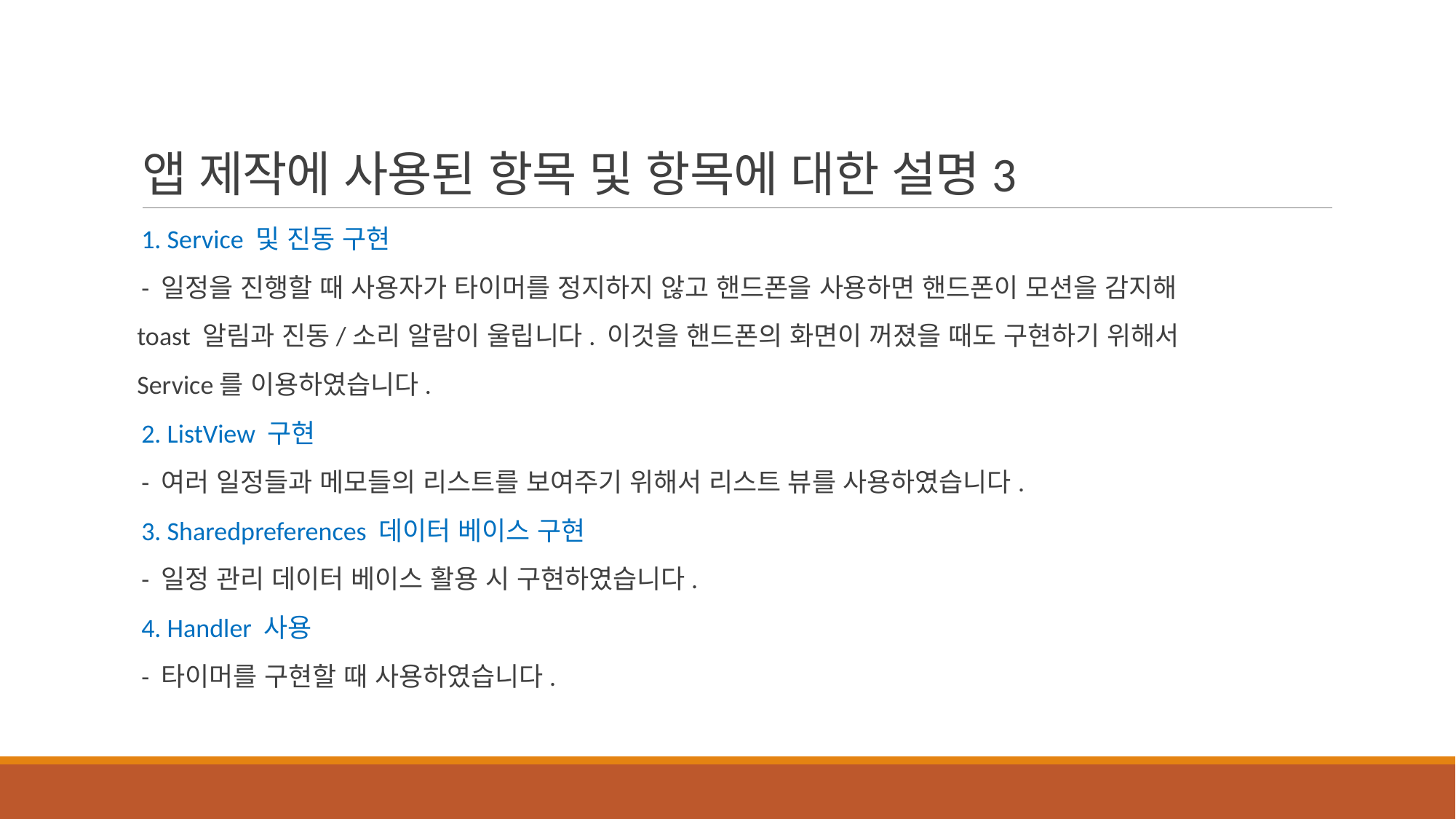

# 앱 제작에 사용된 항목 및 항목에 대한 설명3
1. Service 및 진동 구현
- 일정을 진행할 때 사용자가 타이머를 정지하지 않고 핸드폰을 사용하면 핸드폰이 모션을 감지해
 toast 알림과 진동/소리 알람이 울립니다. 이것을 핸드폰의 화면이 꺼졌을 때도 구현하기 위해서
 Service를 이용하였습니다.
2. ListView 구현
- 여러 일정들과 메모들의 리스트를 보여주기 위해서 리스트 뷰를 사용하였습니다.
3. Sharedpreferences 데이터 베이스 구현
- 일정 관리 데이터 베이스 활용 시 구현하였습니다.
4. Handler 사용
- 타이머를 구현할 때 사용하였습니다.